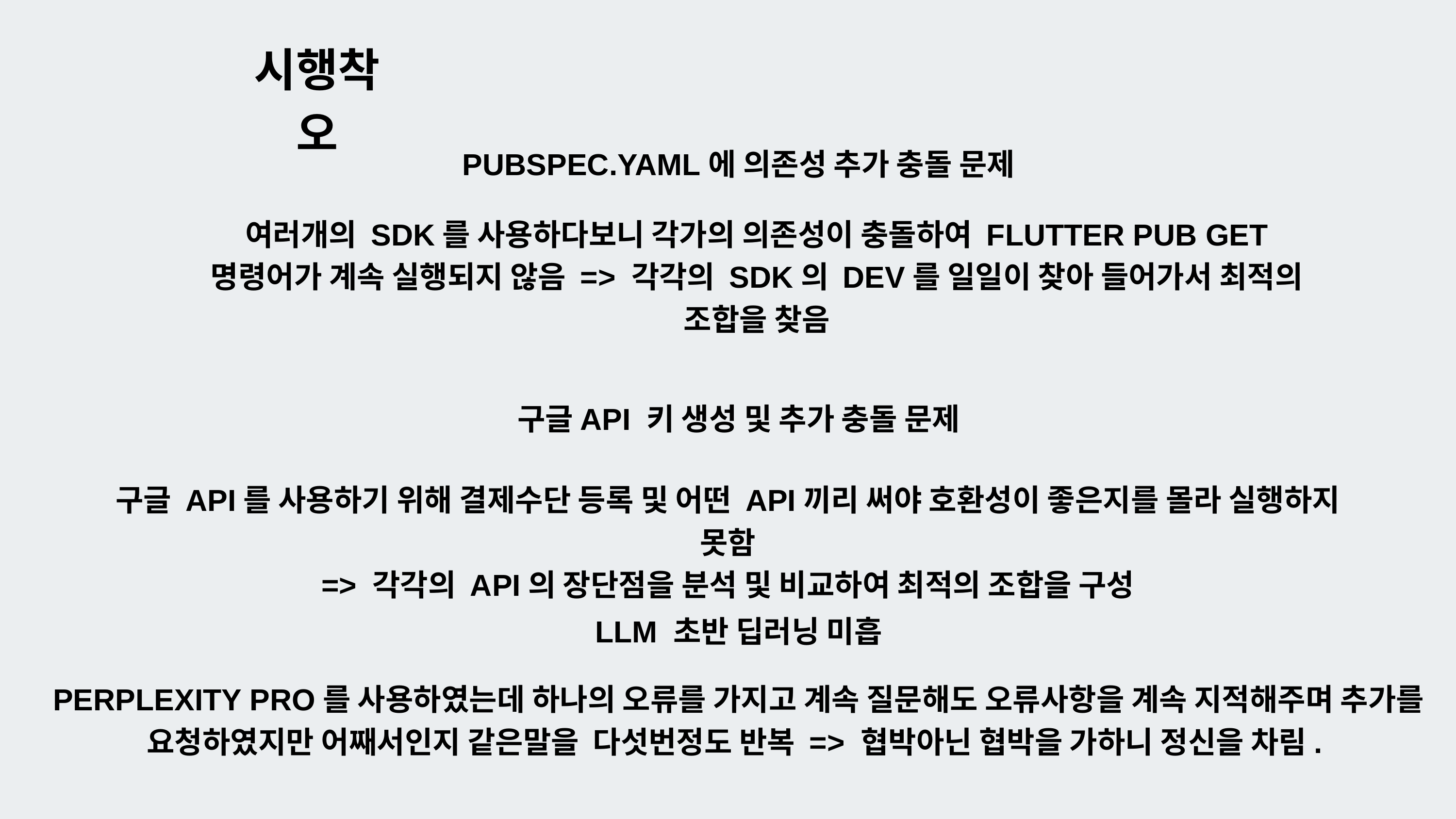

시행착오
PUBSPEC.YAML에 의존성 추가 충돌 문제

구글API 키 생성 및 추가 충돌 문제

LLM 초반 딥러닝 미흡
여러개의 SDK를 사용하다보니 각가의 의존성이 충돌하여 FLUTTER PUB GET 명령어가 계속 실행되지 않음 => 각각의 SDK의 DEV를 일일이 찾아 들어가서 최적의 조합을 찾음
구글 API를 사용하기 위해 결제수단 등록 및 어떤 API끼리 써야 호환성이 좋은지를 몰라 실행하지 못함
=> 각각의 API의 장단점을 분석 및 비교하여 최적의 조합을 구성
PERPLEXITY PRO를 사용하였는데 하나의 오류를 가지고 계속 질문해도 오류사항을 계속 지적해주며 추가를 요청하였지만 어째서인지 같은말을  다섯번정도 반복 => 협박아닌 협박을 가하니 정신을 차림.